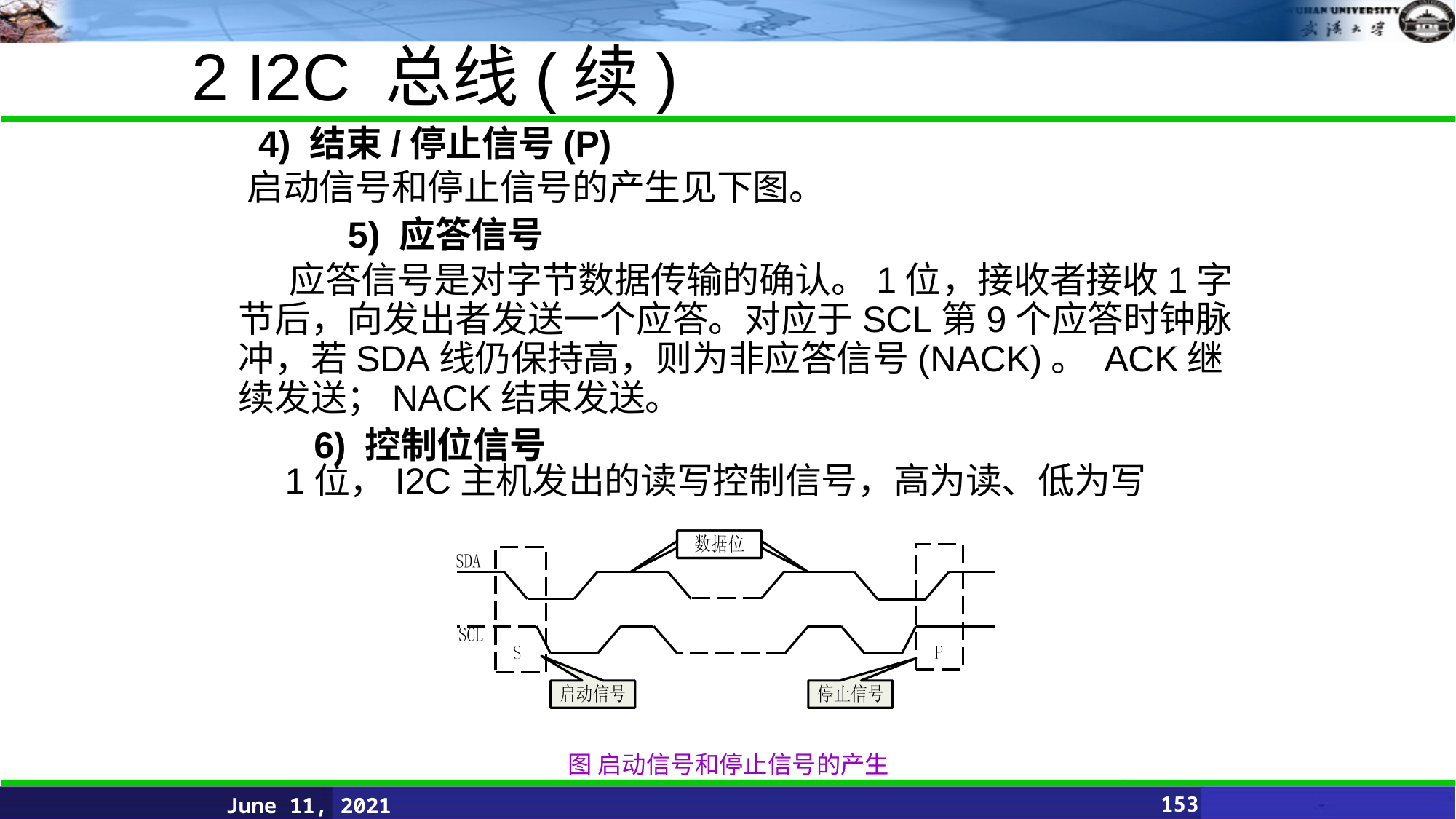

2 I2C 总线(续)
# 4) 结束/停止信号(P)
启动信号和停止信号的产生见下图。
	5) 应答信号
应答信号是对字节数据传输的确认。1位，接收者接收1字节后，向发出者发送一个应答。对应于SCL第9个应答时钟脉冲，若SDA线仍保持高，则为非应答信号(NACK)。 ACK继续发送；NACK结束发送。
 	6) 控制位信号

1位，I2C主机发出的读写控制信号，高为读、低为写

图 启动信号和停止信号的产生
June 11, 2021

153